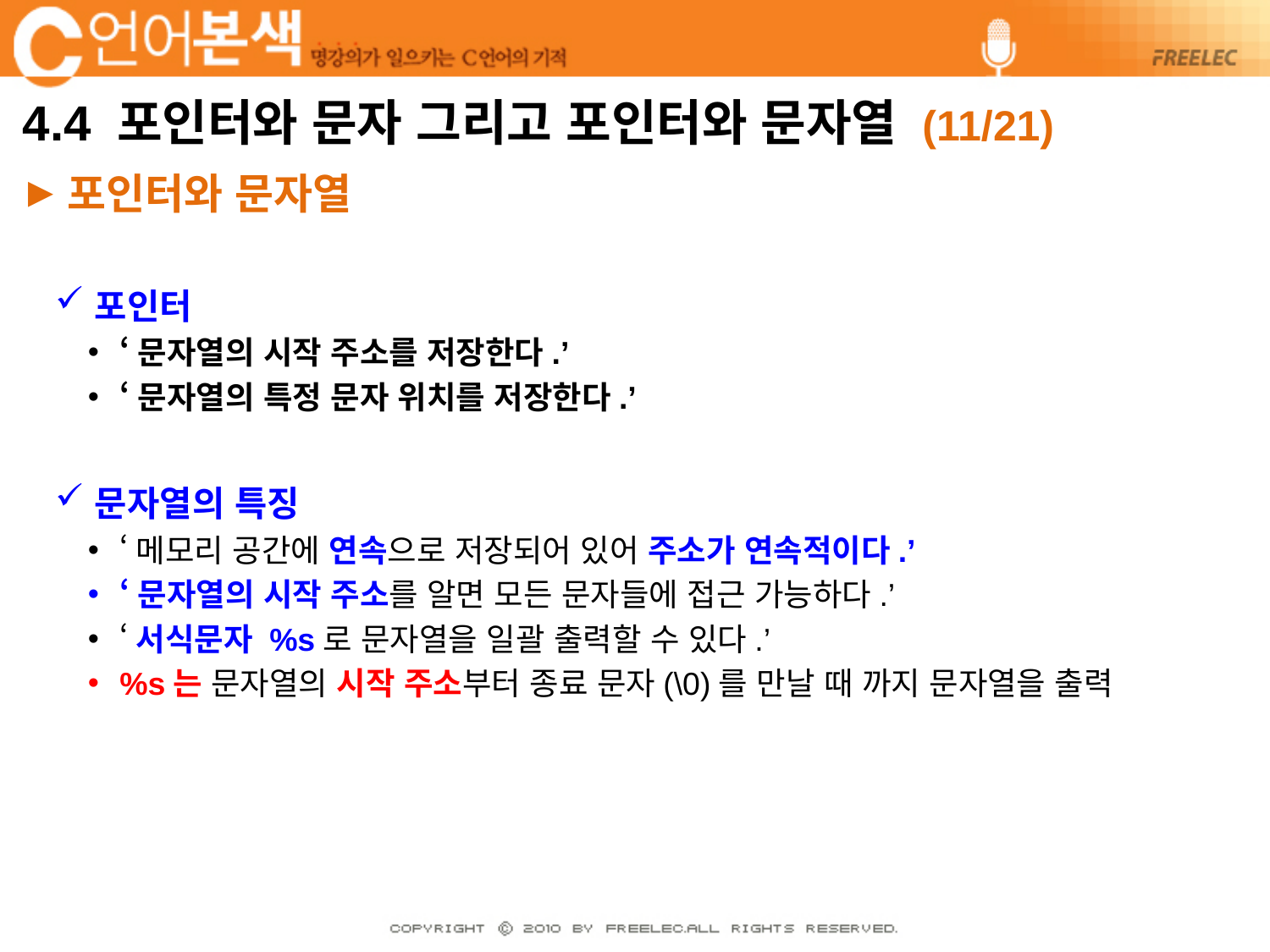

# 4.4 포인터와 문자 그리고 포인터와 문자열 (11/21)
포인터와 문자열

포인터
‘문자열의 시작 주소를 저장한다.’
‘문자열의 특정 문자 위치를 저장한다.’

문자열의 특징
‘메모리 공간에 연속으로 저장되어 있어 주소가 연속적이다.’
‘문자열의 시작 주소를 알면 모든 문자들에 접근 가능하다.’
‘서식문자 %s로 문자열을 일괄 출력할 수 있다.’
%s는 문자열의 시작 주소부터 종료 문자(\0)를 만날 때 까지 문자열을 출력